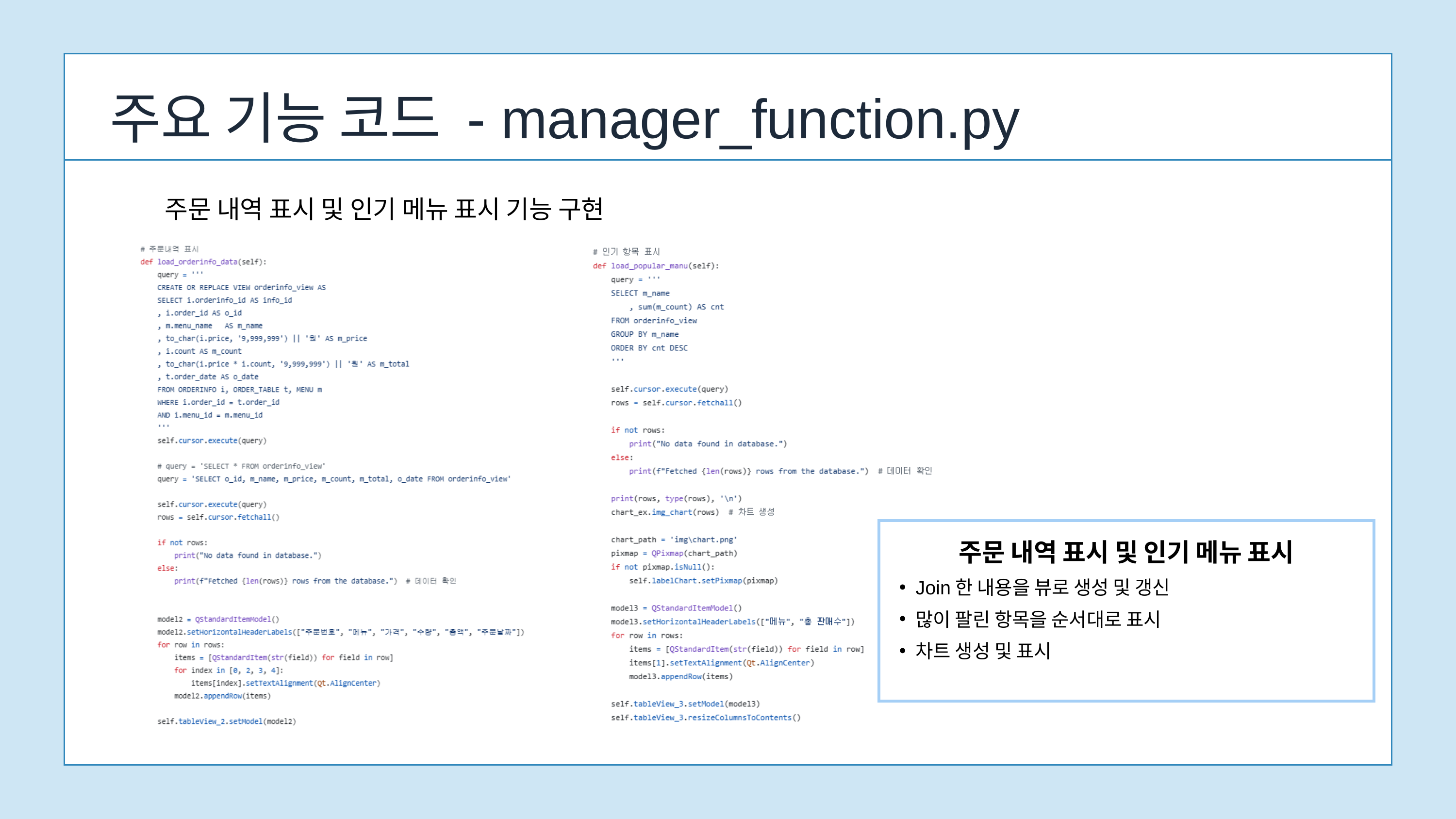

주요 기능 코드 - manager_function.py

주문 내역 표시 및 인기 메뉴 표시 기능 구현

주문 내역 표시 및 인기 메뉴 표시
Join한 내용을 뷰로 생성 및 갱신
많이 팔린 항목을 순서대로 표시
차트 생성 및 표시